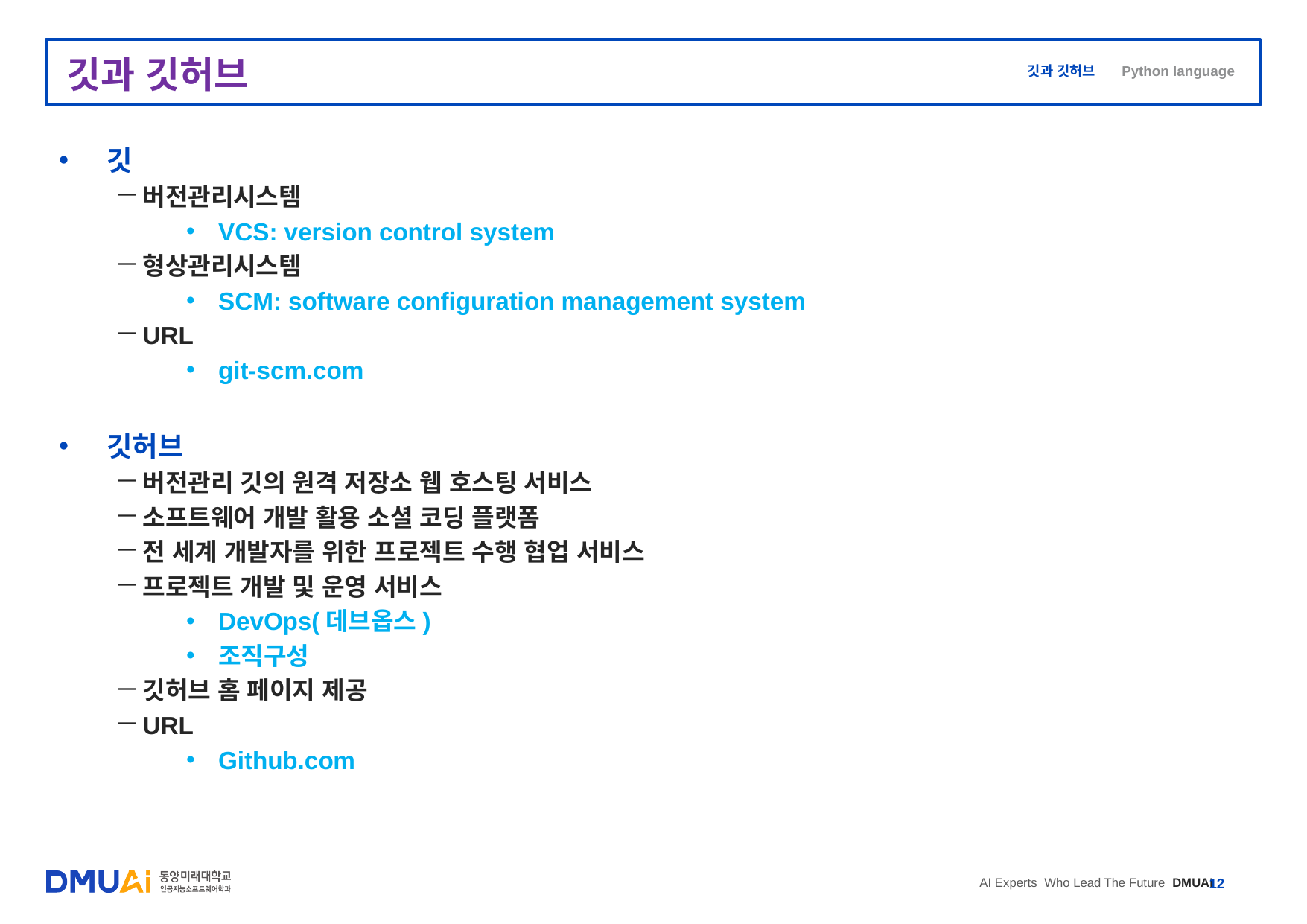

# 깃과 깃허브
깃
버전관리시스템
VCS: version control system
형상관리시스템
SCM: software configuration management system
URL
git-scm.com

깃허브
버전관리 깃의 원격 저장소 웹 호스팅 서비스
소프트웨어 개발 활용 소셜 코딩 플랫폼
전 세계 개발자를 위한 프로젝트 수행 협업 서비스
프로젝트 개발 및 운영 서비스
DevOps(데브옵스)
조직구성
깃허브 홈 페이지 제공
URL
Github.com